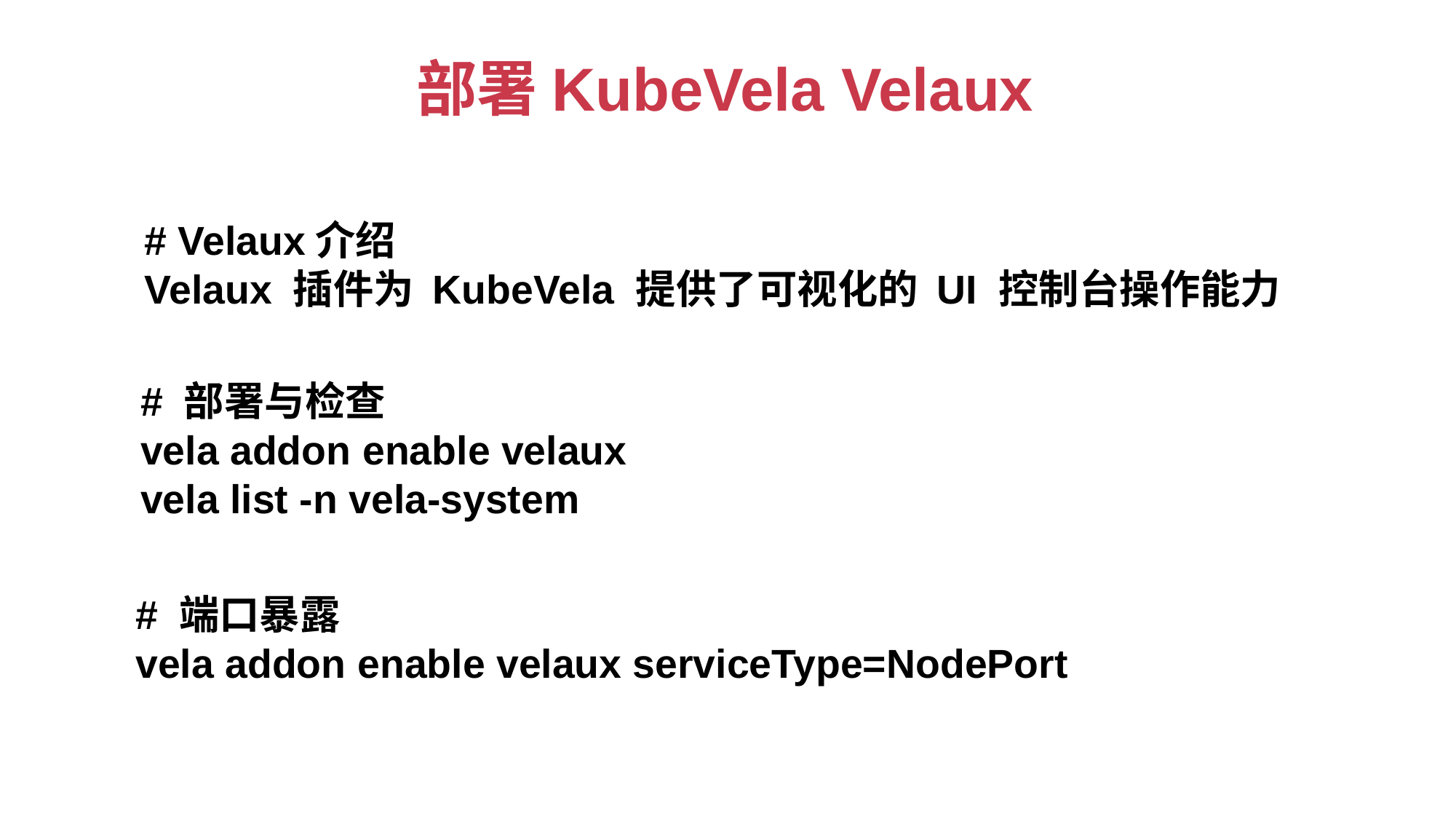

部署KubeVela Velaux
# Velaux介绍
Velaux 插件为 KubeVela 提供了可视化的 UI 控制台操作能力
# 部署与检查
vela addon enable velaux
vela list -n vela-system

# 端口暴露
vela addon enable velaux serviceType=NodePort